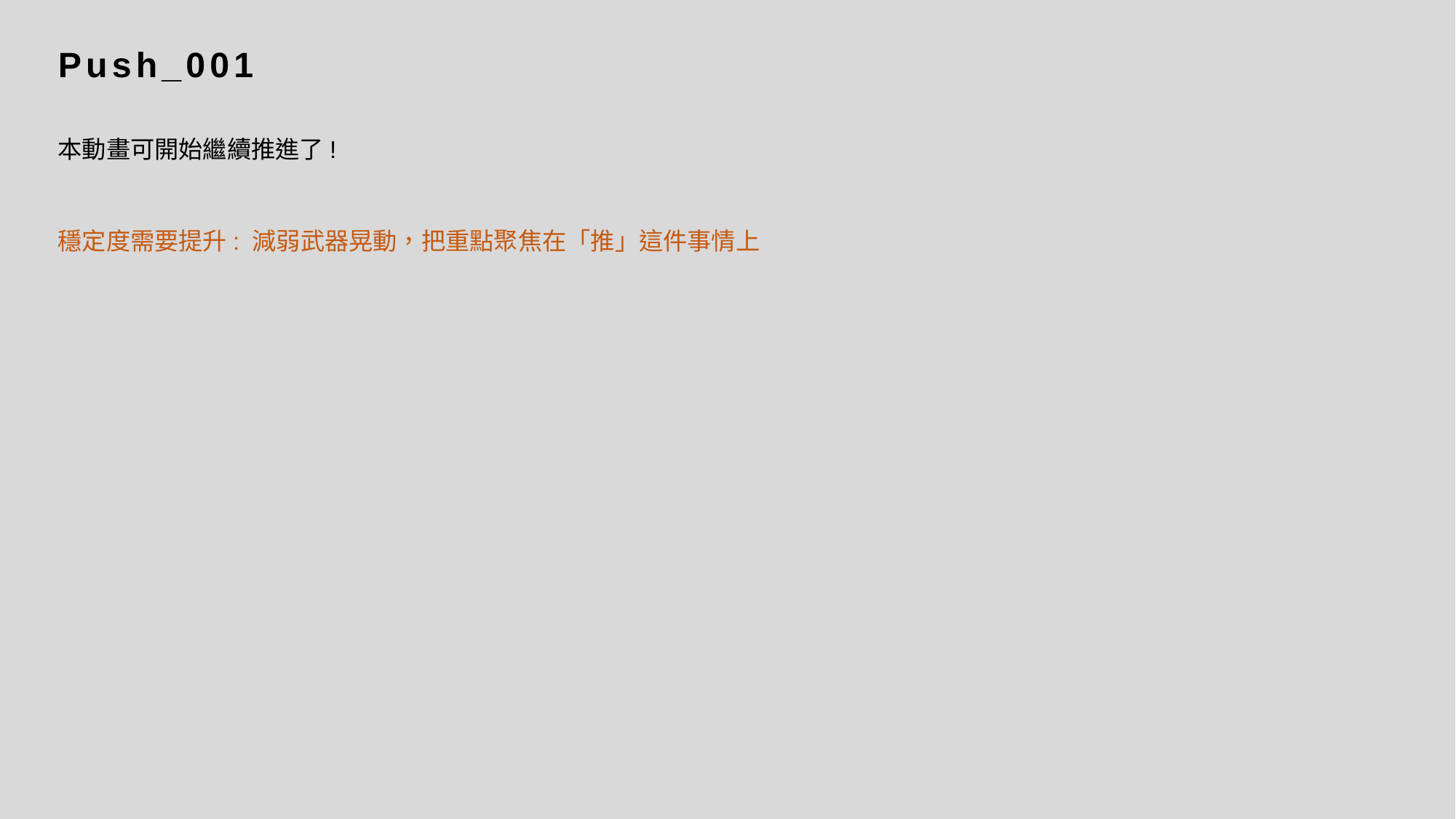

# Push_001
本動畫可開始繼續推進了!
穩定度需要提升: 減弱武器晃動，把重點聚焦在「推」這件事情上